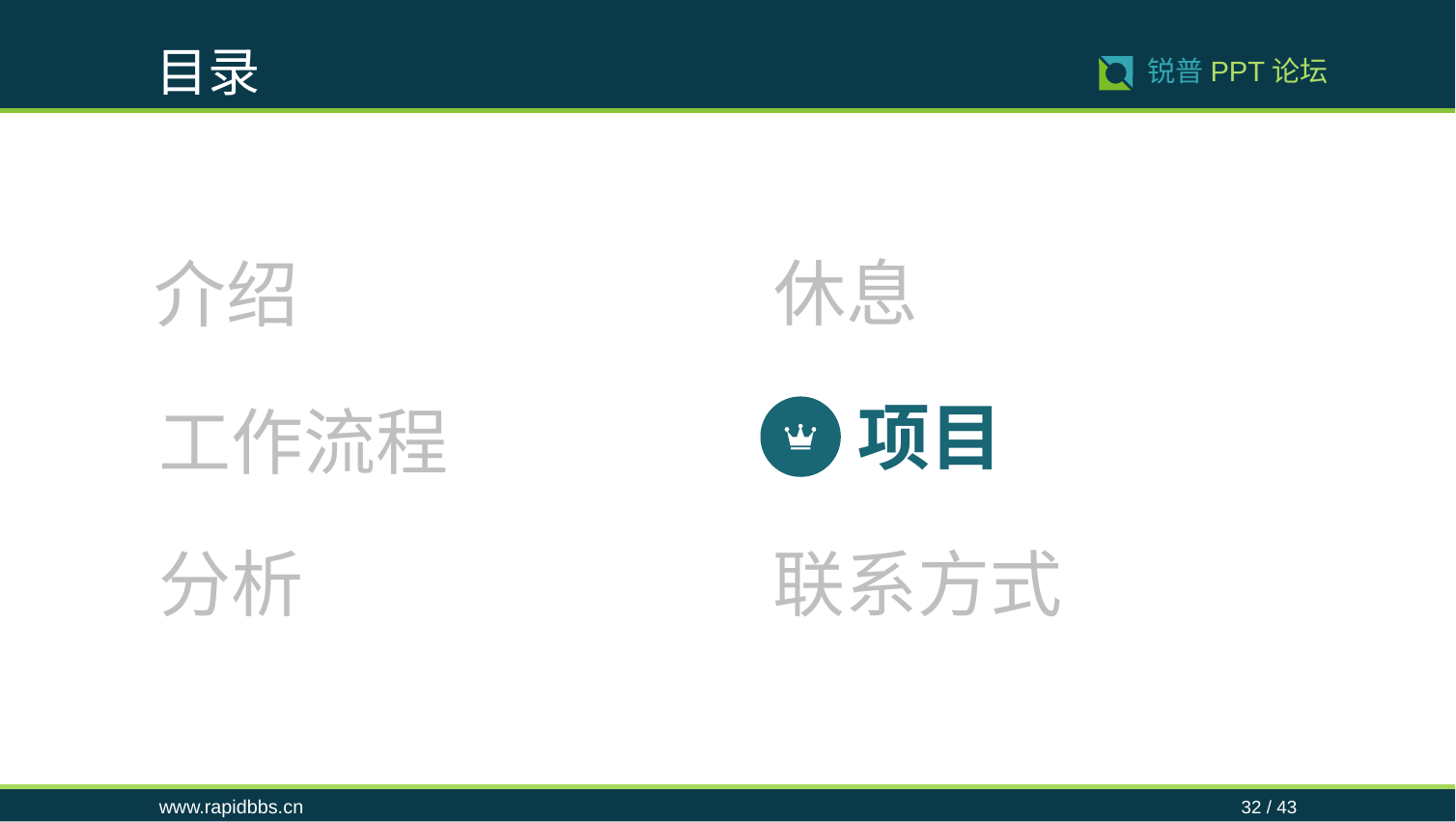

目录

32 / 43

锐普PPT论坛
休息
介绍
项目
工作流程

分析
联系方式
www.rapidbbs.cn